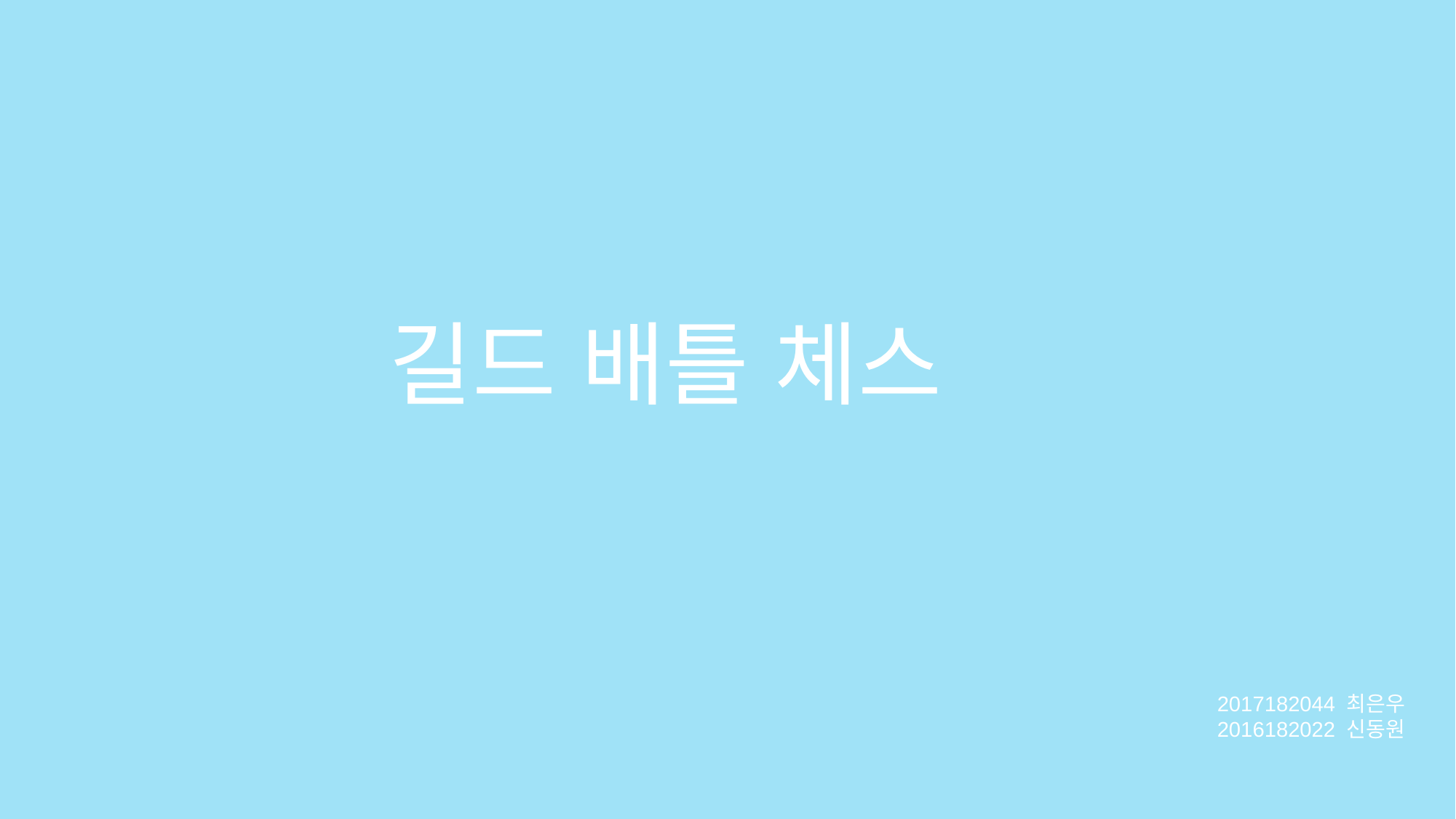

길드 배틀 체스

2017182044 최은우
2016182022 신동원